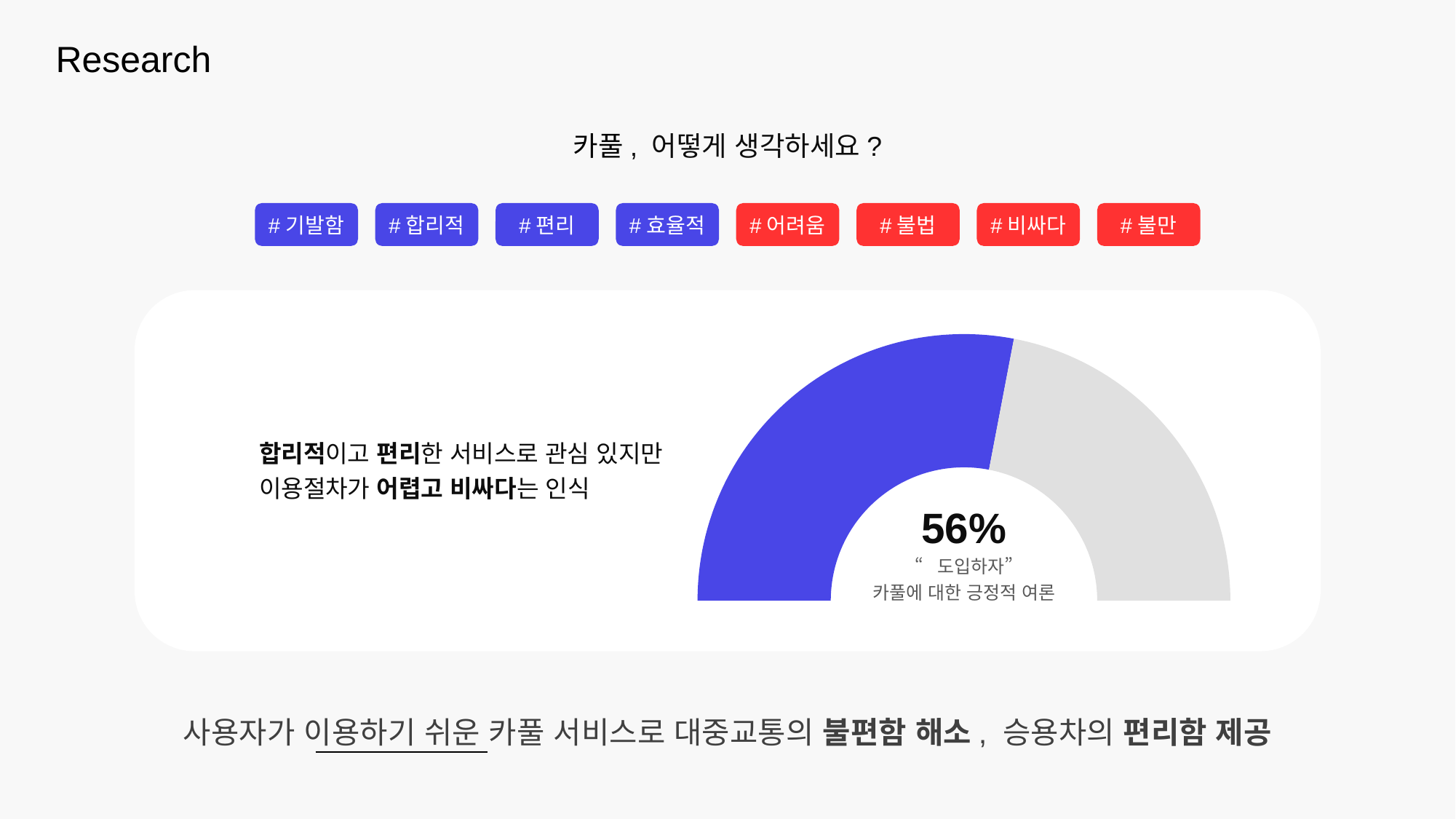

Research
카풀, 어떻게 생각하세요?
#기발함
#합리적
#편리
#효율적
#어려움
#불법
#비싸다
#불만

56%
“도입하자”
카풀에 대한 긍정적 여론
합리적이고 편리한 서비스로 관심 있지만
이용절차가 어렵고 비싸다는 인식
사용자가 이용하기 쉬운 카풀 서비스로 대중교통의 불편함 해소, 승용차의 편리함 제공